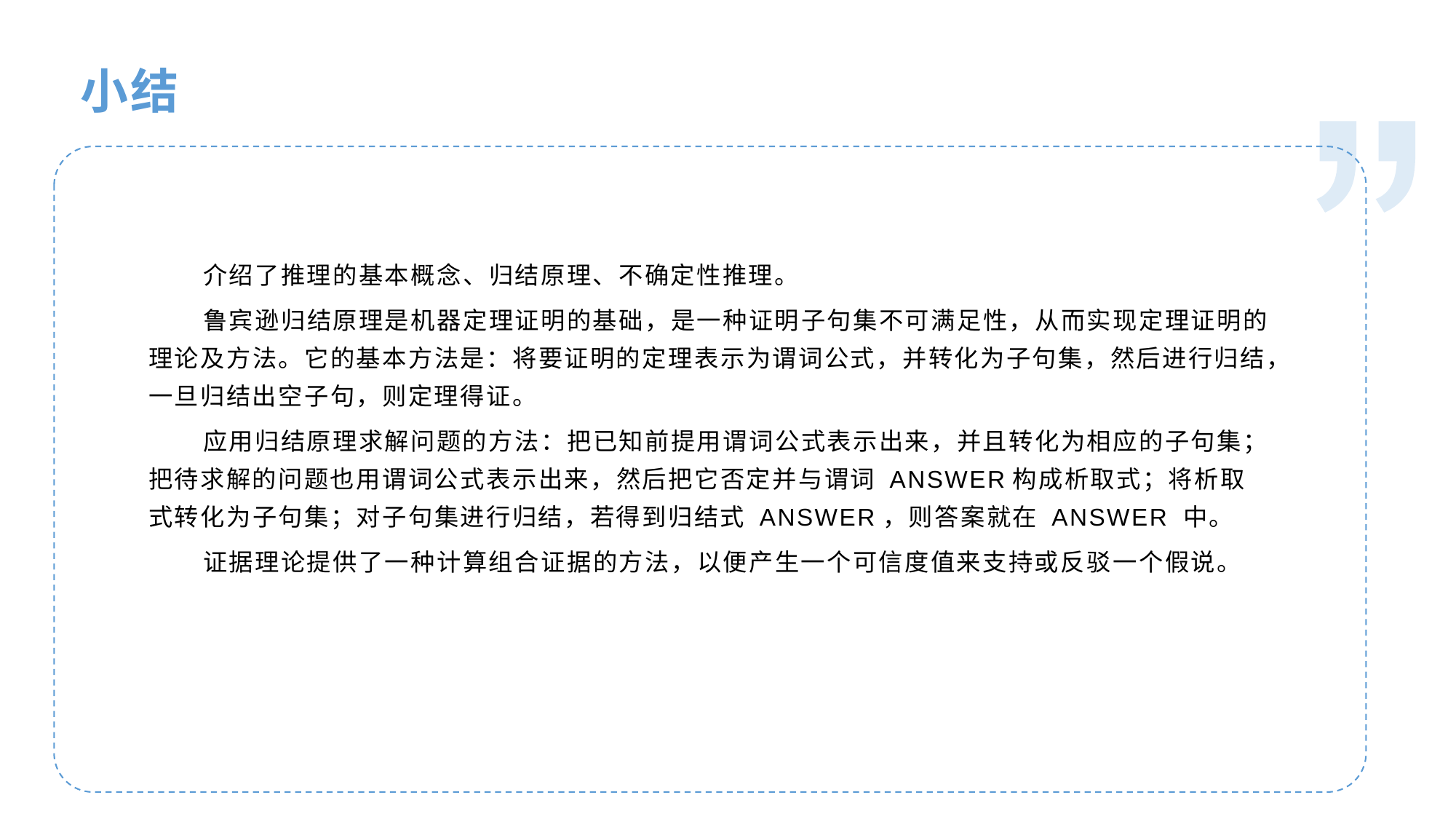

人工智能基础
小结

介绍了推理的基本概念、归结原理、不确定性推理。
鲁宾逊归结原理是机器定理证明的基础，是一种证明子句集不可满足性，从而实现定理证明的理论及方法。它的基本方法是：将要证明的定理表示为谓词公式，并转化为子句集，然后进行归结，一旦归结出空子句，则定理得证。
应用归结原理求解问题的方法：把已知前提用谓词公式表示出来，并且转化为相应的子句集；把待求解的问题也用谓词公式表示出来，然后把它否定并与谓词 ANSWER构成析取式；将析取式转化为子句集；对子句集进行归结，若得到归结式 ANSWER，则答案就在 ANSWER 中。
证据理论提供了一种计算组合证据的方法，以便产生一个可信度值来支持或反驳一个假说。